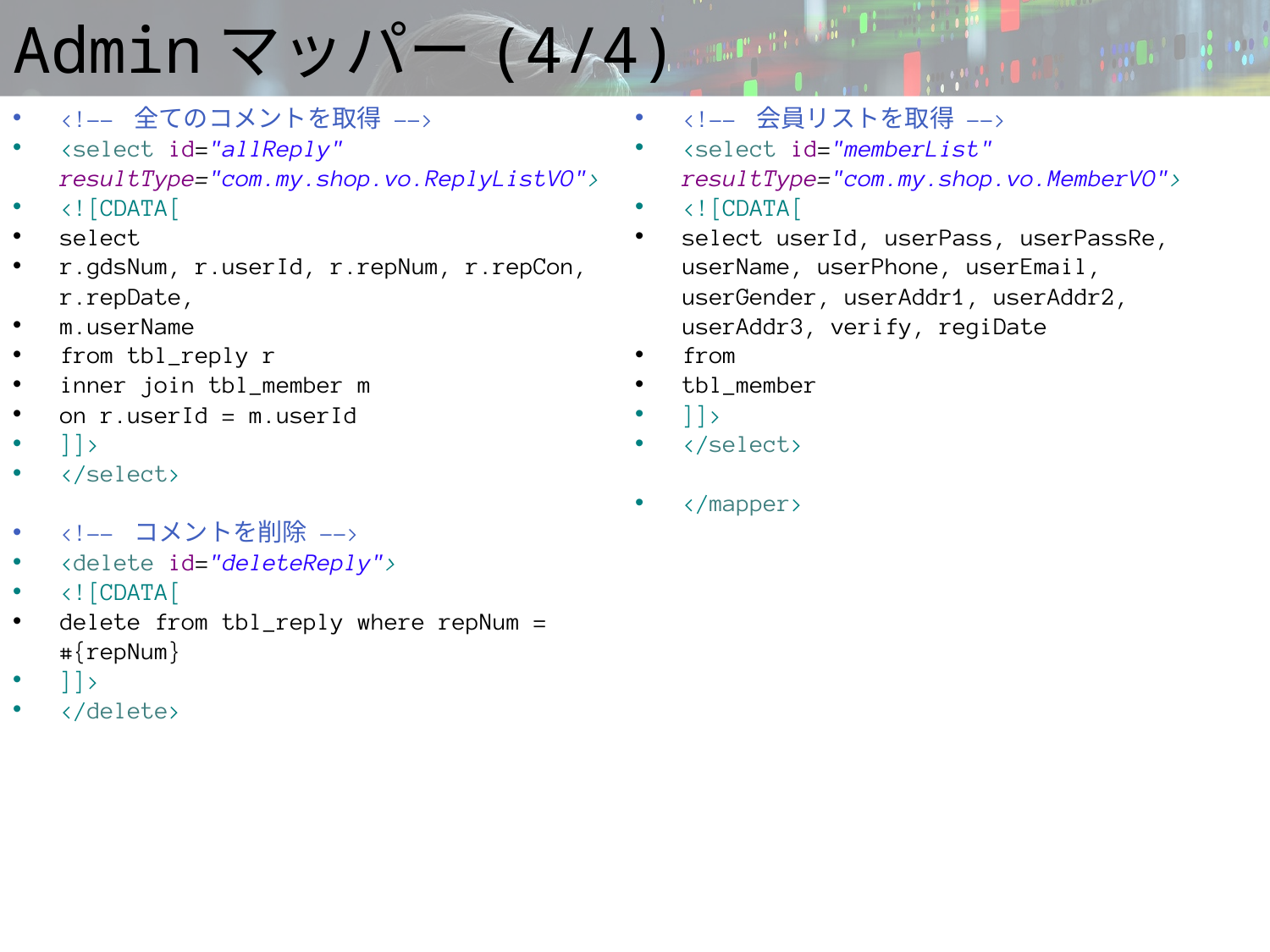

# Adminマッパー(4/4)
<!-- 全てのコメントを取得 -->
<select id="allReply" resultType="com.my.shop.vo.ReplyListVO">
<![CDATA[
select
r.gdsNum, r.userId, r.repNum, r.repCon, r.repDate,
m.userName
from tbl_reply r
inner join tbl_member m
on r.userId = m.userId
]]>
</select>

<!-- コメントを削除 -->
<delete id="deleteReply">
<![CDATA[
delete from tbl_reply where repNum = #{repNum}
]]>
</delete>

<!-- 会員リストを取得 -->
<select id="memberList" resultType="com.my.shop.vo.MemberVO">
<![CDATA[
select userId, userPass, userPassRe, userName, userPhone, userEmail, userGender, userAddr1, userAddr2, userAddr3, verify, regiDate
from
tbl_member
]]>
</select>

</mapper>